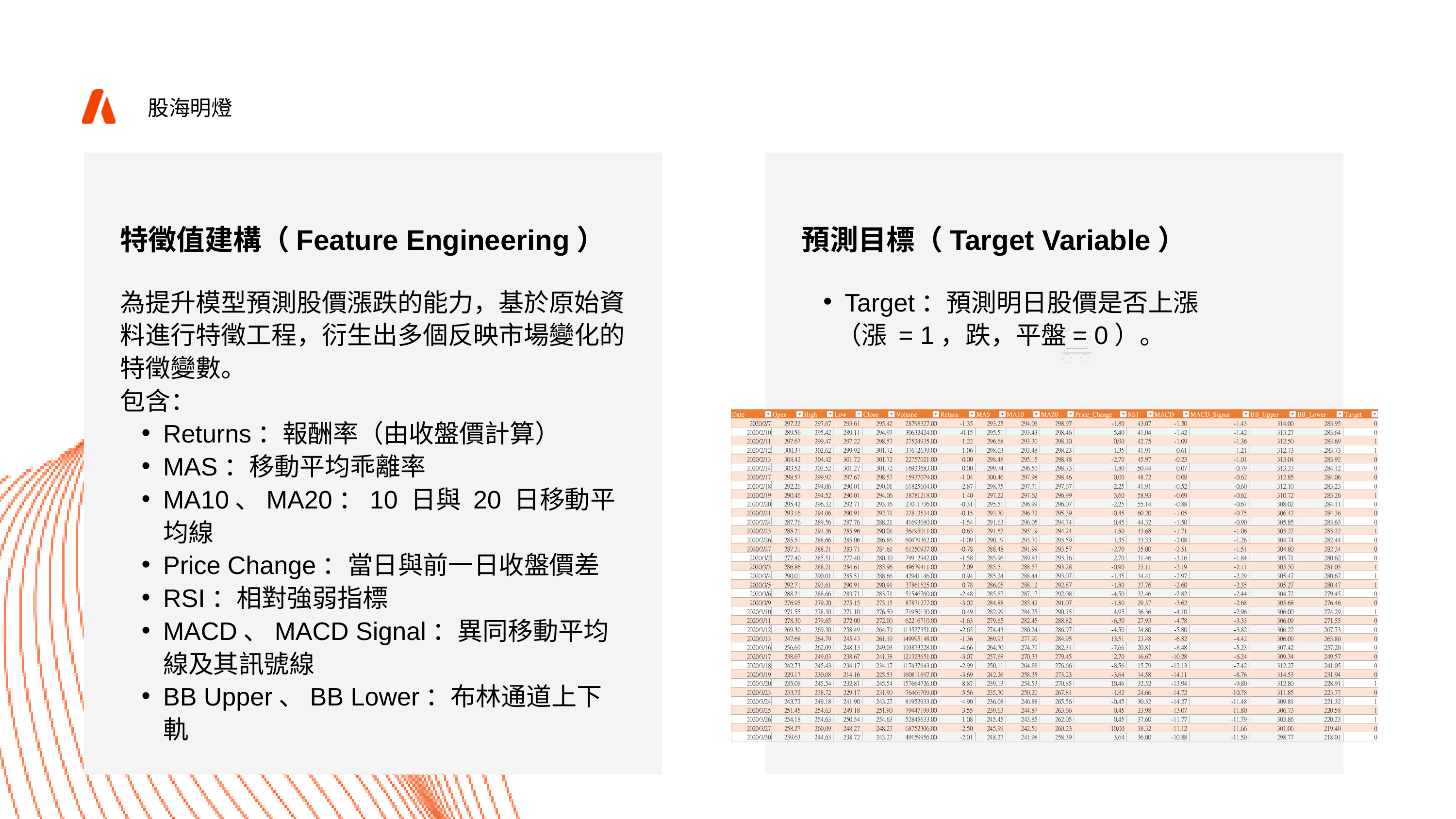

股海明燈

特徵值建構（Feature Engineering）
為提升模型預測股價漲跌的能力，基於原始資料進行特徵工程，衍生出多個反映市場變化的特徵變數。
包含：
Returns：報酬率（由收盤價計算）
MAS：移動平均乖離率
MA10、MA20：10 日與 20 日移動平均線
Price Change：當日與前一日收盤價差
RSI：相對強弱指標
MACD、MACD Signal：異同移動平均線及其訊號線
BB Upper、BB Lower：布林通道上下軌

預測目標（Target Variable）
Target：預測明日股價是否上漲
     （漲 = 1，跌，平盤= 0）。